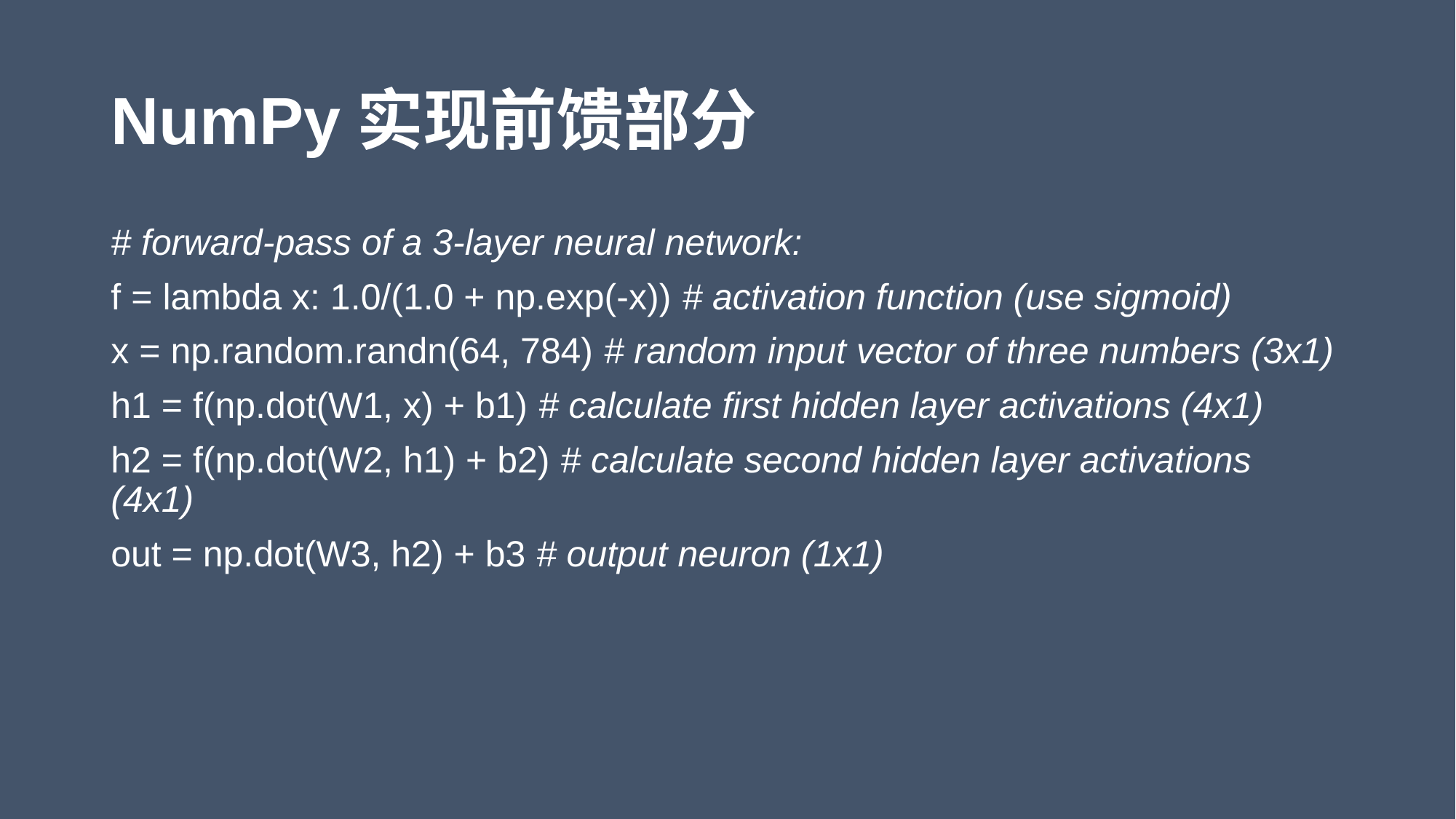

# NumPy实现前馈部分
# forward-pass of a 3-layer neural network:
f = lambda x: 1.0/(1.0 + np.exp(-x)) # activation function (use sigmoid)
x = np.random.randn(64, 784) # random input vector of three numbers (3x1)
h1 = f(np.dot(W1, x) + b1) # calculate first hidden layer activations (4x1)
h2 = f(np.dot(W2, h1) + b2) # calculate second hidden layer activations (4x1)
out = np.dot(W3, h2) + b3 # output neuron (1x1)